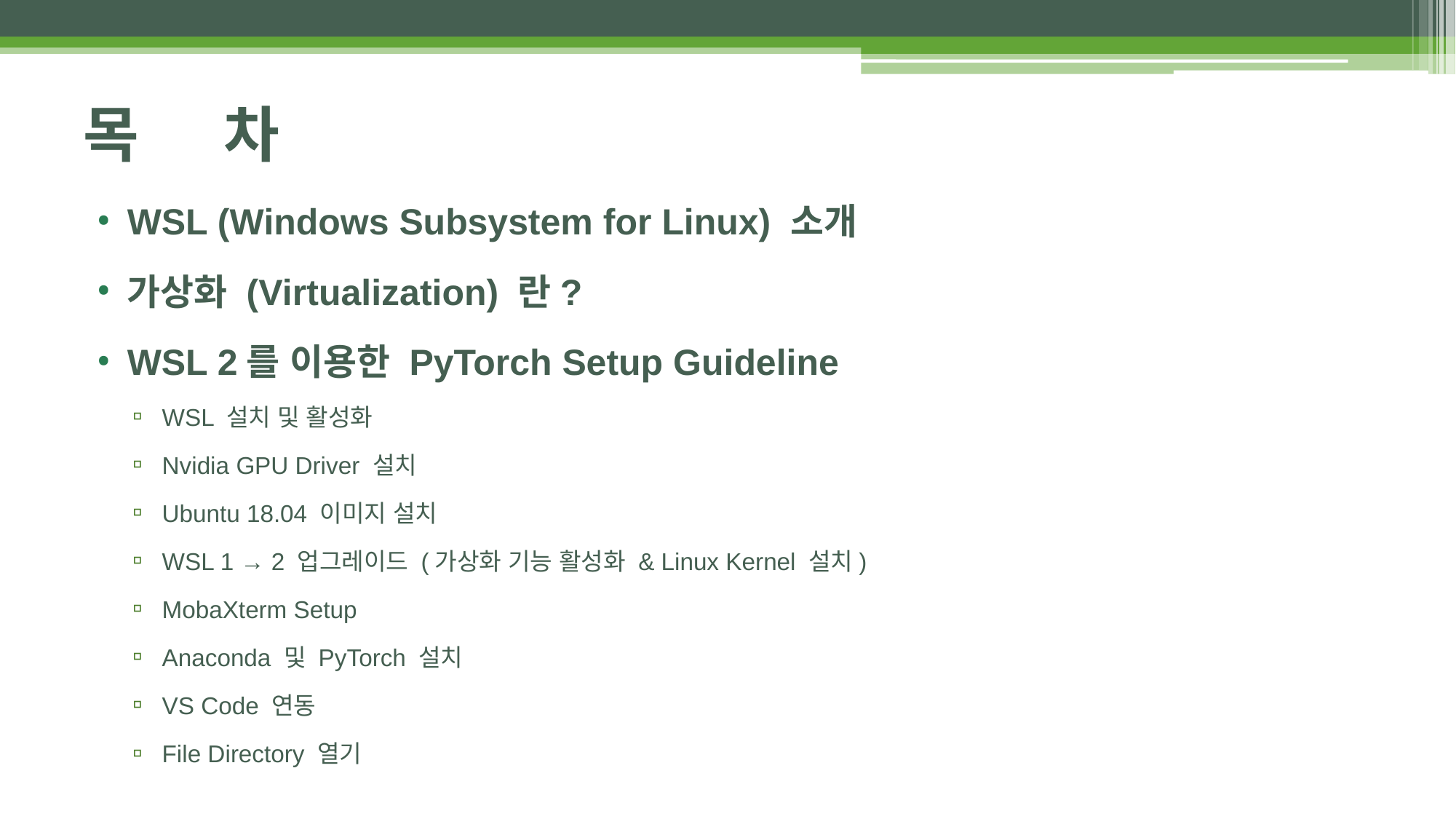

# 목     차
WSL (Windows Subsystem for Linux) 소개
가상화 (Virtualization) 란?
WSL 2를 이용한 PyTorch Setup Guideline
WSL 설치 및 활성화
Nvidia GPU Driver 설치
Ubuntu 18.04 이미지 설치
WSL 1 → 2 업그레이드 (가상화 기능 활성화 & Linux Kernel 설치)
MobaXterm Setup
Anaconda 및 PyTorch 설치
VS Code 연동
File Directory 열기